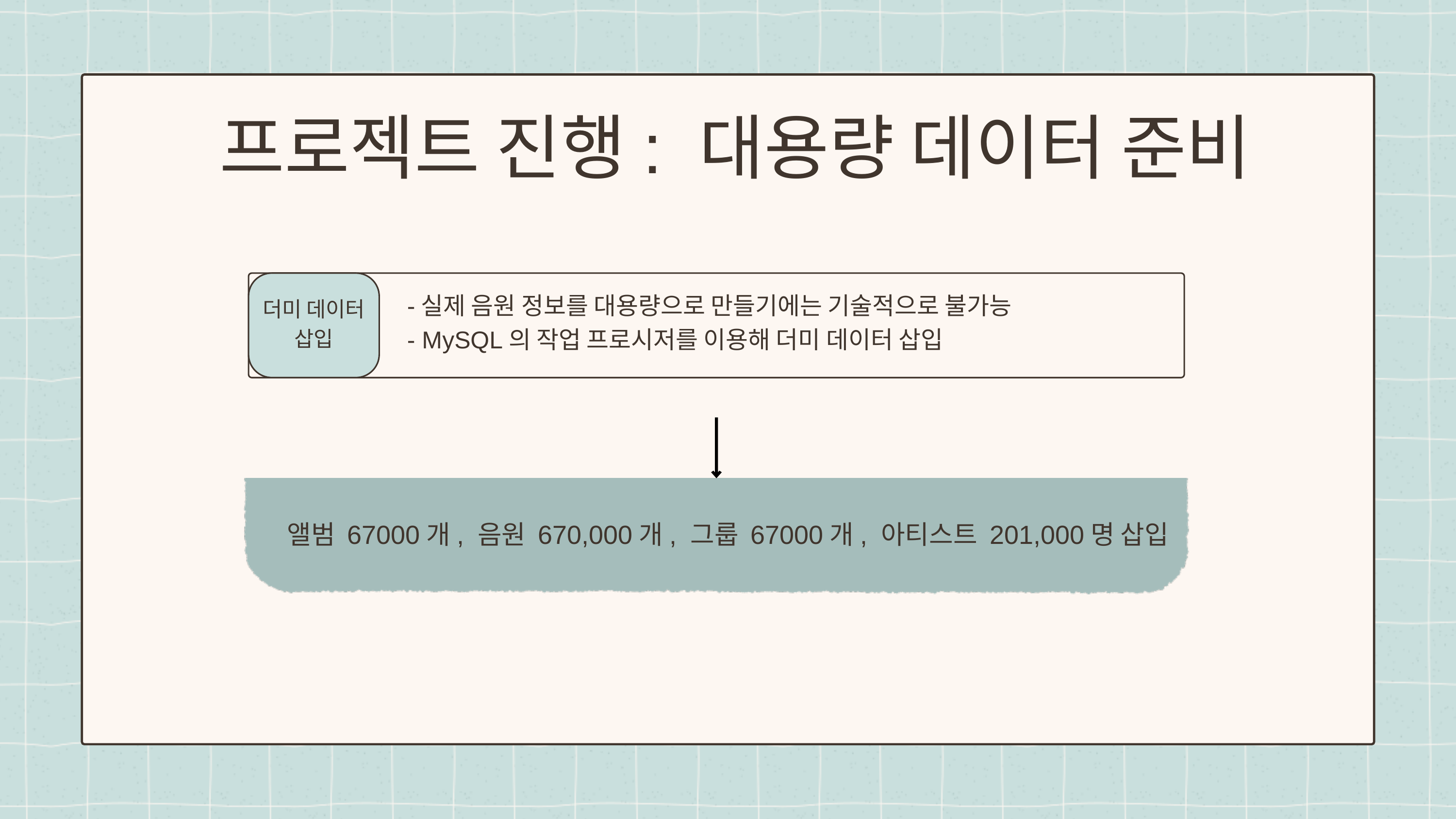

프로젝트 진행: 대용량 데이터 준비

더미 데이터 삽입

-실제 음원 정보를 대용량으로 만들기에는 기술적으로 불가능
- MySQL의 작업 프로시저를 이용해 더미 데이터 삽입

앨범 67000개, 음원 670,000개, 그룹 67000개, 아티스트 201,000명 삽입